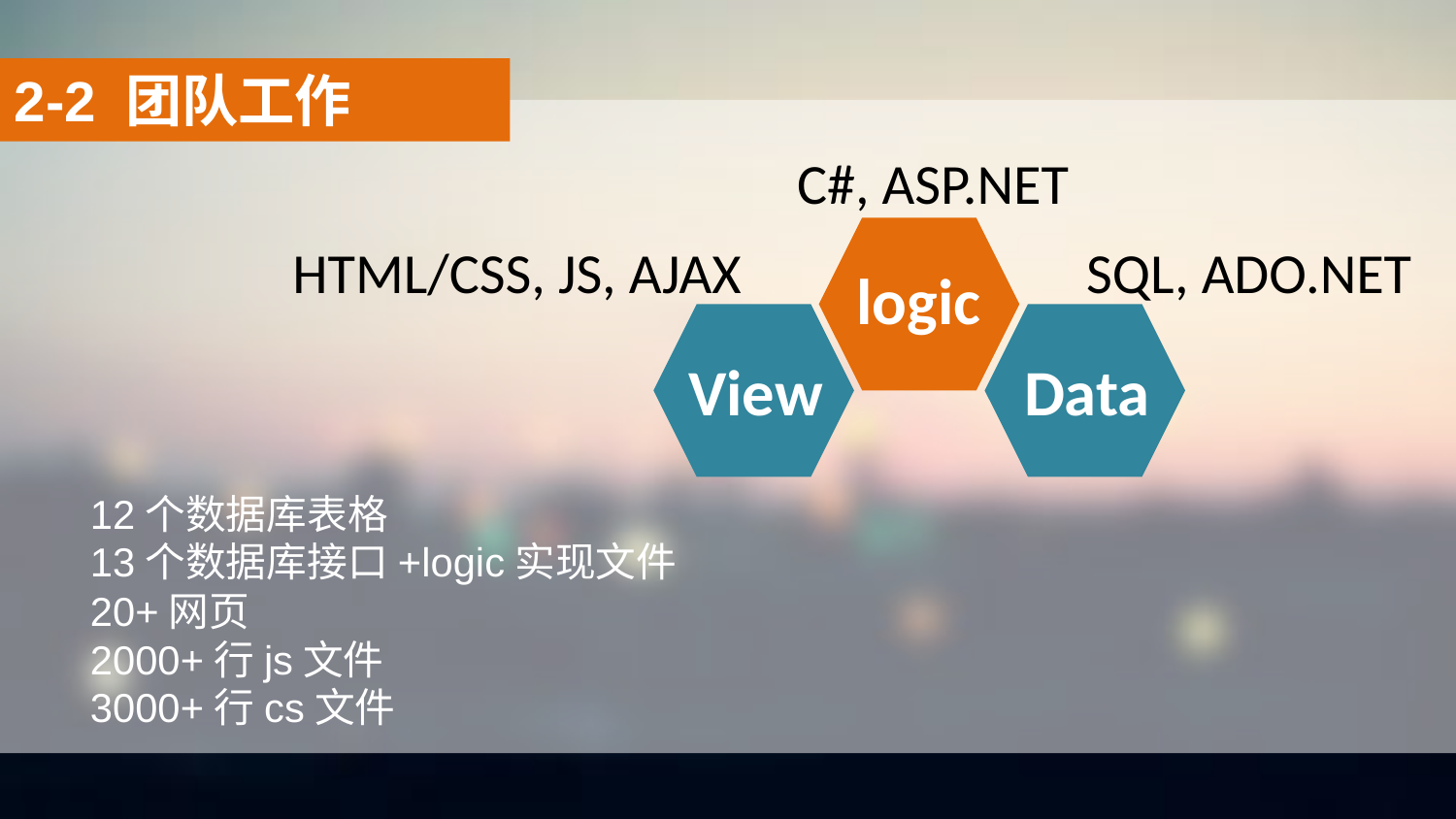

2-2 团队工作
C#, ASP.NET

SQL, ADO.NET
HTML/CSS, JS, AJAX
logic

View
Data
12个数据库表格
13个数据库接口+logic实现文件
20+网页
2000+行js文件
3000+行cs文件